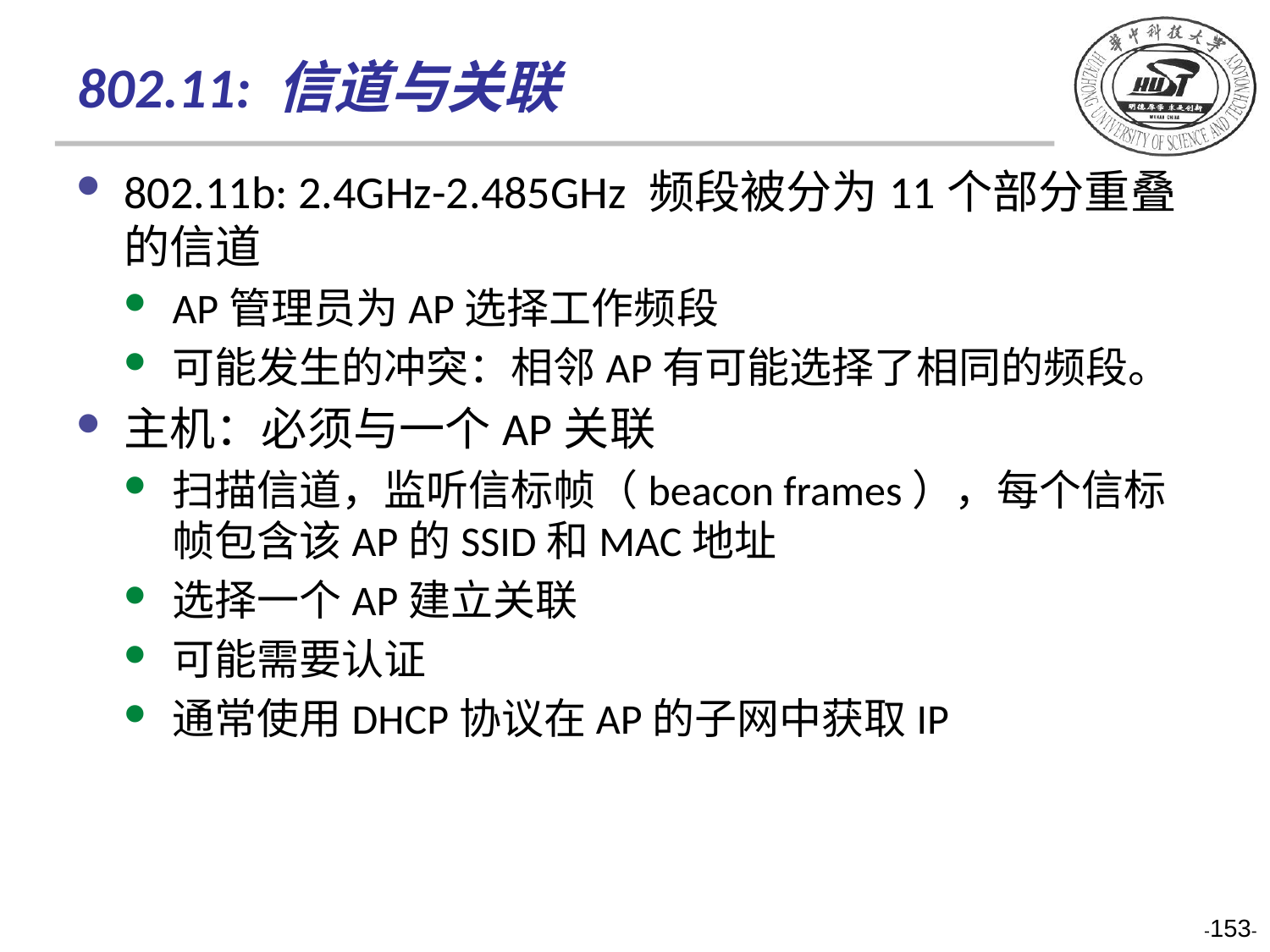

802.11: 信道与关联
802.11b: 2.4GHz-2.485GHz 频段被分为11个部分重叠的信道
AP管理员为AP选择工作频段
可能发生的冲突：相邻AP有可能选择了相同的频段。
主机：必须与一个AP关联
扫描信道，监听信标帧（beacon frames），每个信标帧包含该AP的SSID和MAC地址
选择一个AP建立关联
可能需要认证
通常使用DHCP协议在AP的子网中获取IP

-153-